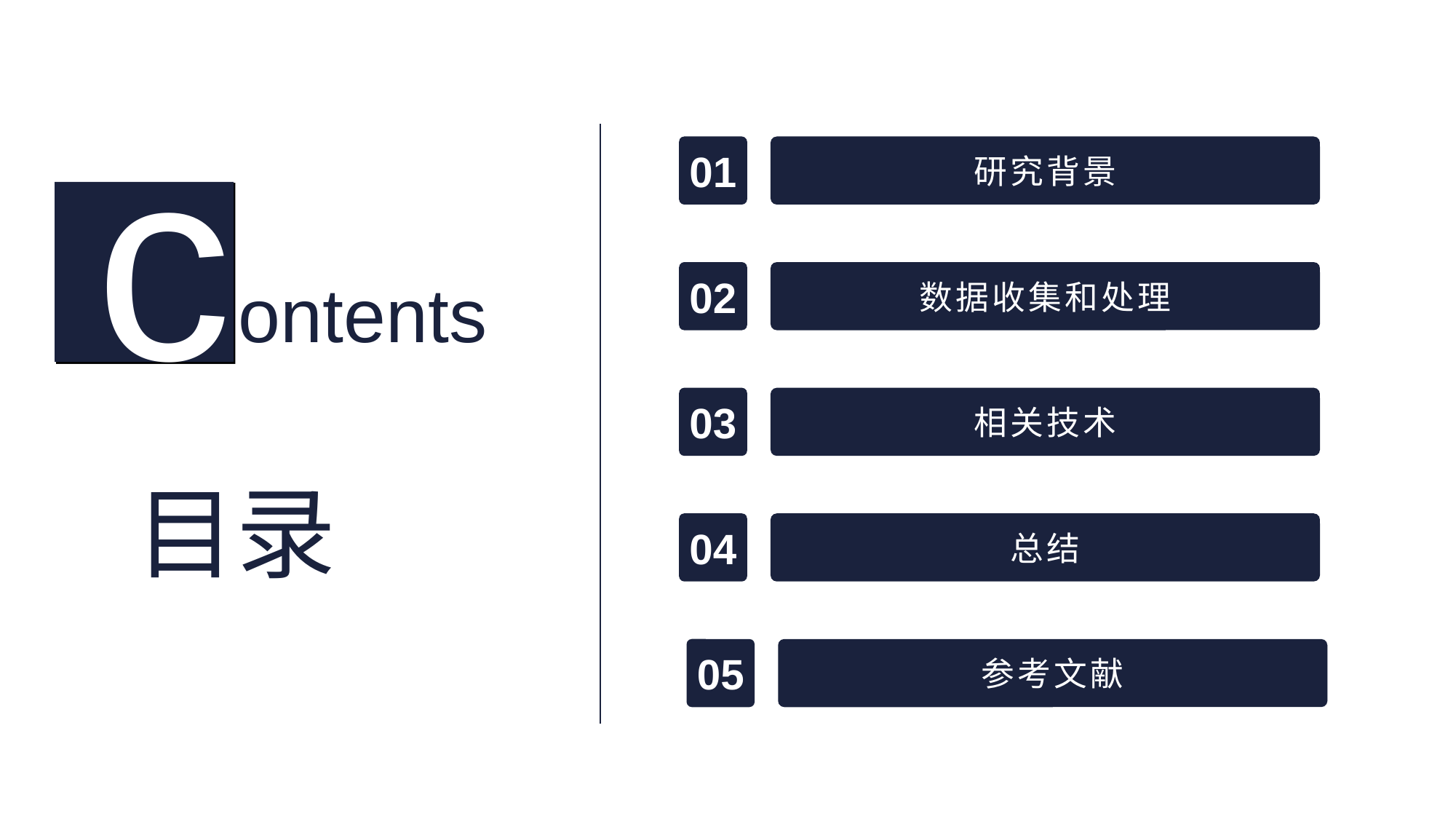

ontents
目录
c
c
01
研究背景
02
数据收集和处理
03
相关技术
04
总结
05
参考文献